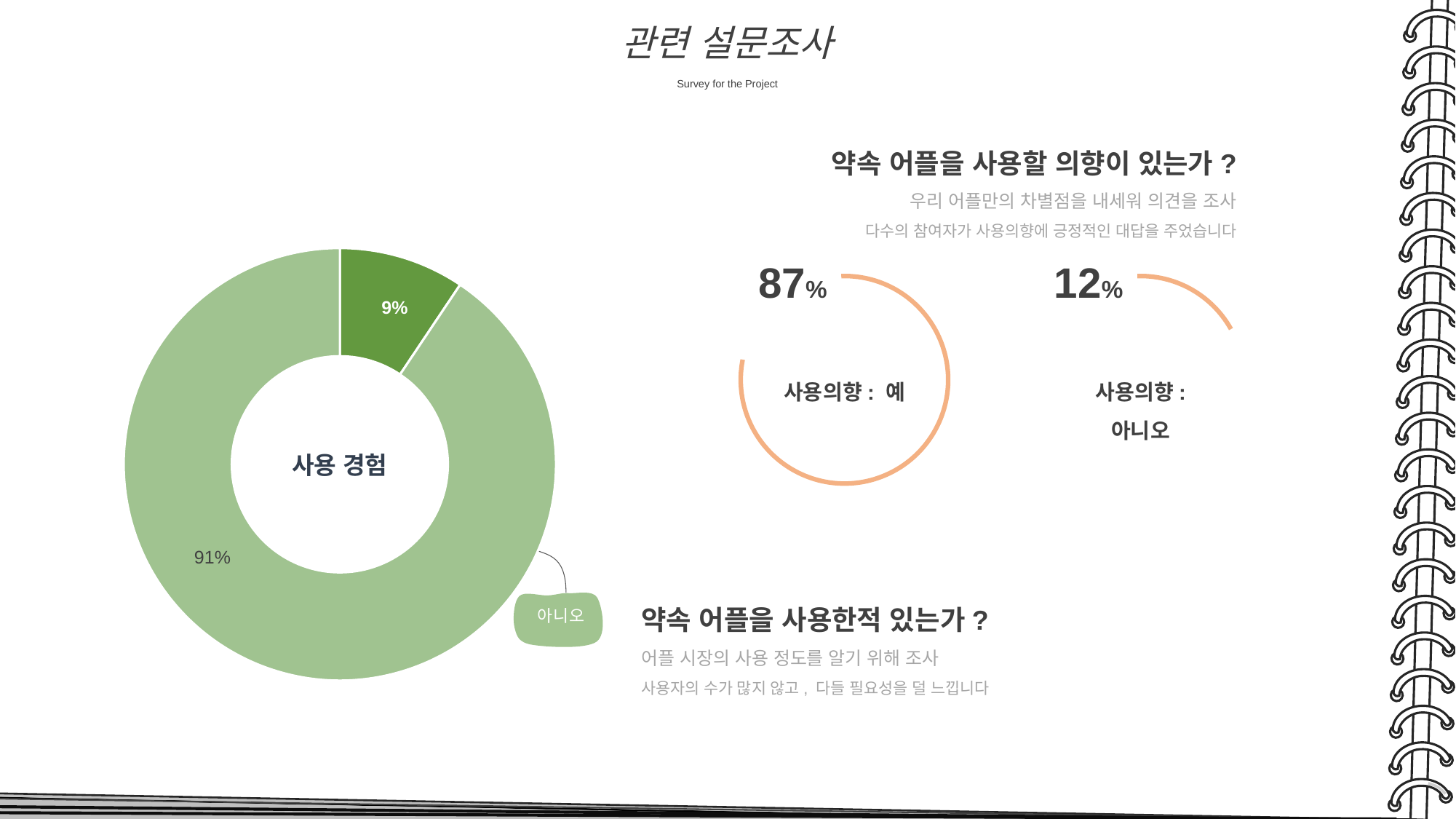

관련 설문조사
Survey for the Project
약속 어플을 사용할 의향이 있는가?
우리 어플만의 차별점을 내세워 의견을 조사
다수의 참여자가 사용의향에 긍정적인 대답을 주었습니다

### Chart

| Category | 사용 경험 |
|---|---|
| 예 | 0.094 |
| 아니오 | 0.906 |
87%
12%

사용의향: 예
사용의향: 아니오
사용 경험
약속 어플을 사용한적 있는가?
어플 시장의 사용 정도를 알기 위해 조사
사용자의 수가 많지 않고, 다들 필요성을 덜 느낍니다